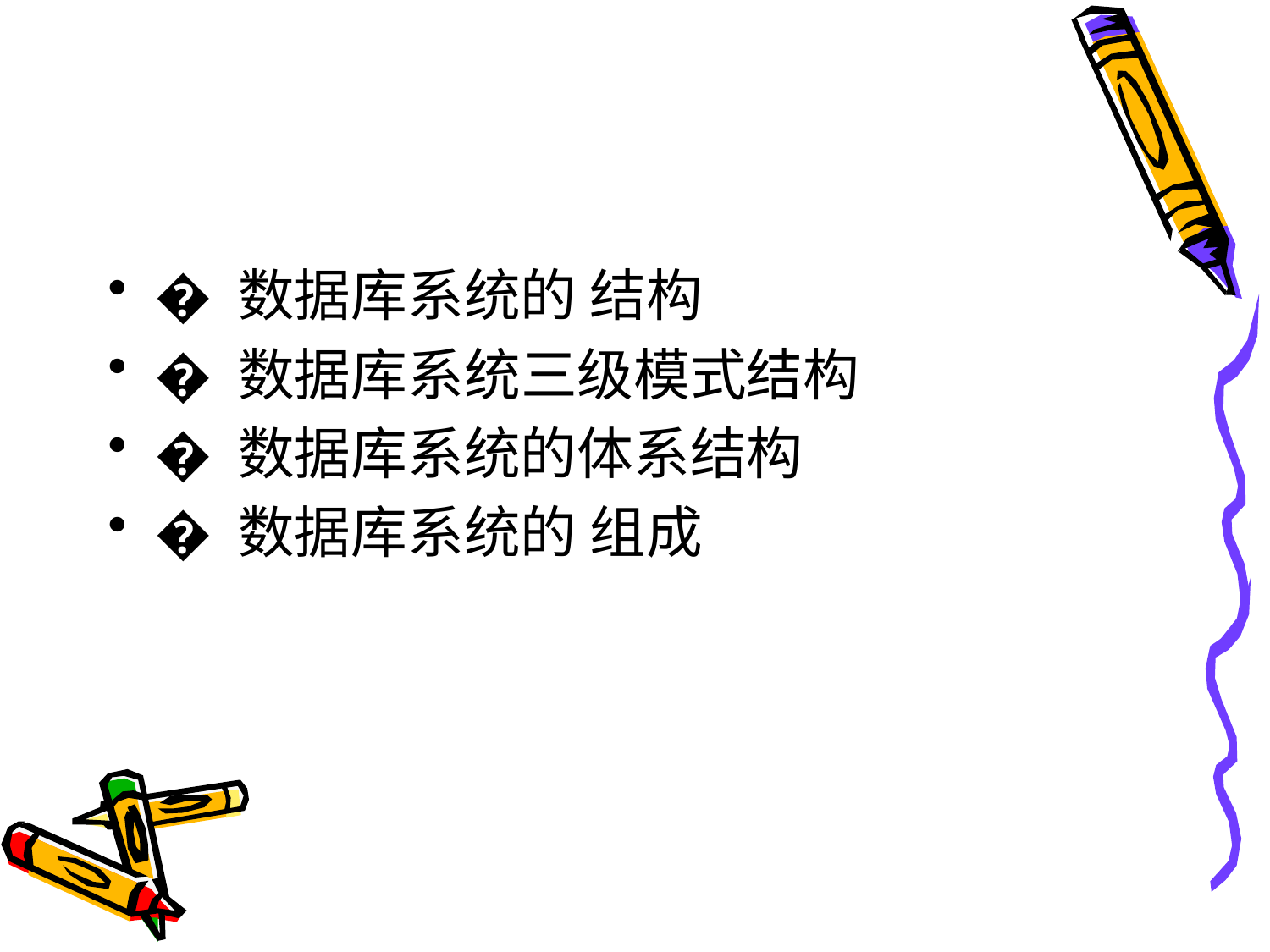

#
� 数据库系统的 结构
� 数据库系统三级模式结构
� 数据库系统的体系结构
� 数据库系统的 组成